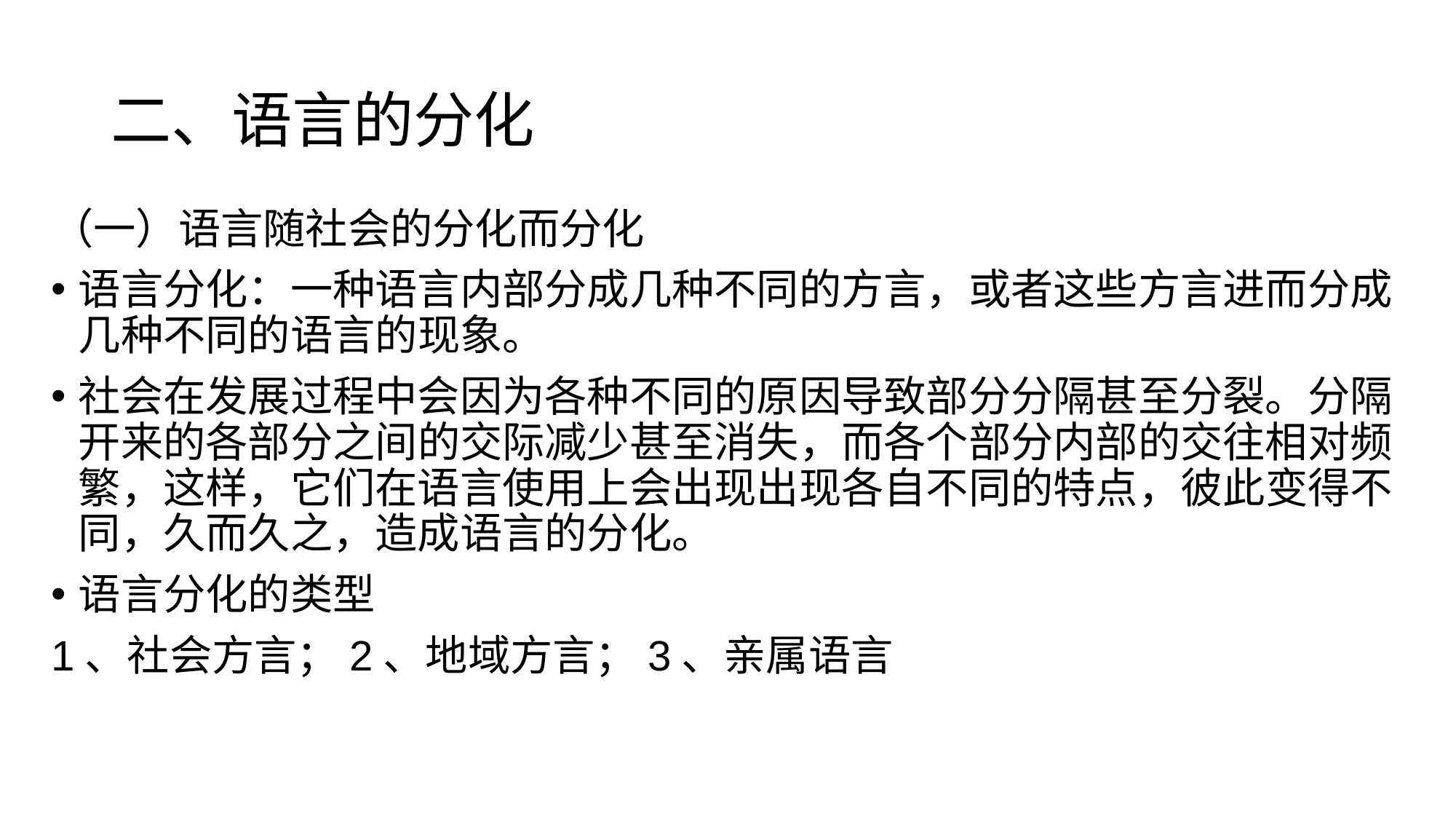

# 二、语言的分化
（一）语言随社会的分化而分化
语言分化：一种语言内部分成几种不同的方言，或者这些方言进而分成几种不同的语言的现象。
社会在发展过程中会因为各种不同的原因导致部分分隔甚至分裂。分隔开来的各部分之间的交际减少甚至消失，而各个部分内部的交往相对频繁，这样，它们在语言使用上会出现出现各自不同的特点，彼此变得不同，久而久之，造成语言的分化。
语言分化的类型
1、社会方言；2、地域方言；3、亲属语言